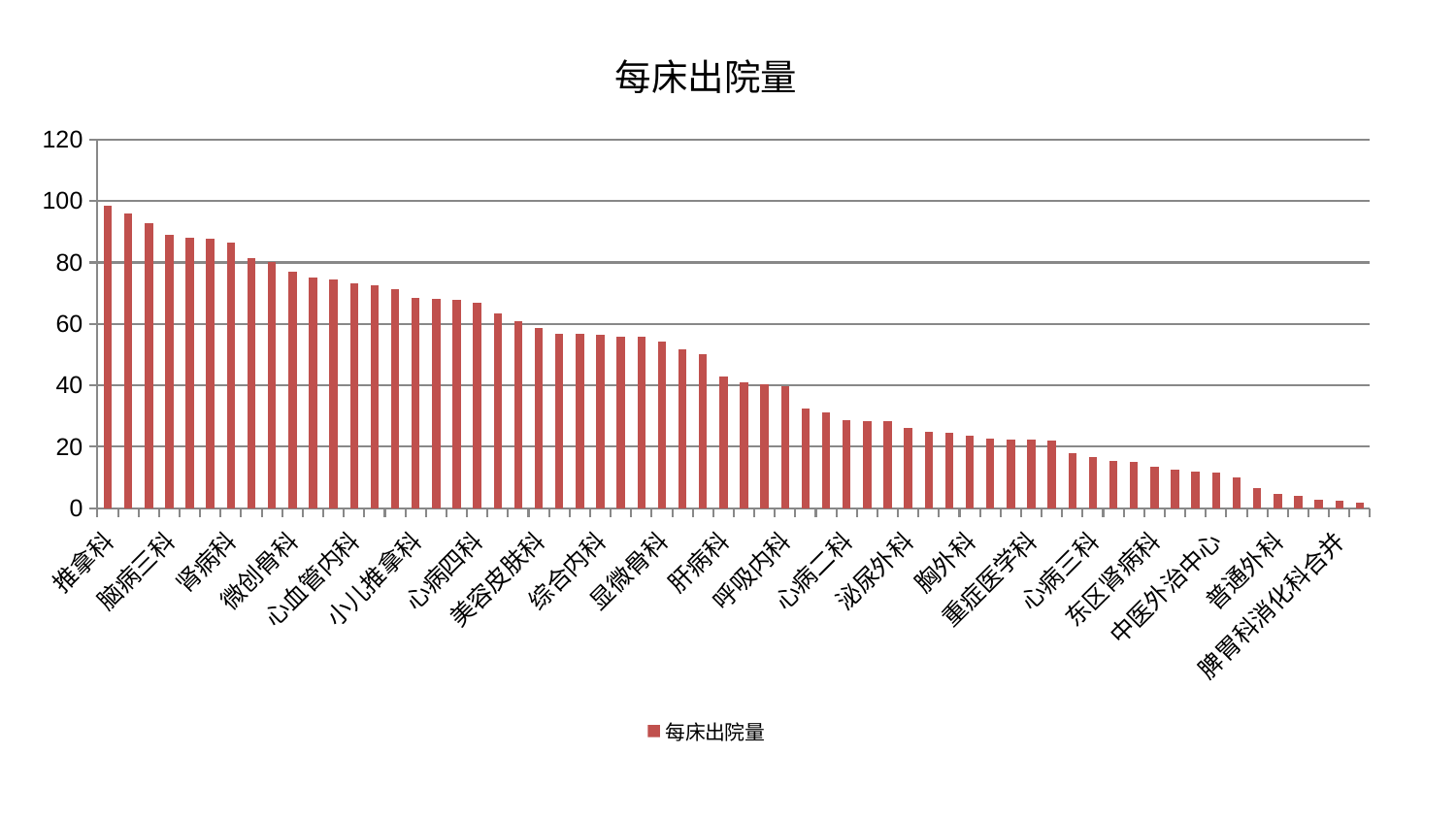

### Chart: 每床出院量

| Category | 每床出院量 |
|---|---|
| 推拿科 | 98.62583714200075 |
| 皮肤科 | 96.05992345728205 |
| 心病一科 | 92.80984766977862 |
| 脑病三科 | 89.07644280892085 |
| 脑病二科 | 88.09622281111058 |
| 针灸科 | 87.67928884109818 |
| 肾病科 | 86.39582400276014 |
| 男科 | 81.4979416015138 |
| 妇科 | 80.30596390385693 |
| 微创骨科 | 76.93333748267233 |
| 神经外科 | 75.12113386100985 |
| 创伤骨科 | 74.34235101276975 |
| 心血管内科 | 73.26539090480446 |
| 妇二科 | 72.56754457674852 |
| 眼科 | 71.295929939833 |
| 小儿推拿科 | 68.62403053693862 |
| 消化内科 | 68.05322839139085 |
| 关节骨科 | 67.92578524272388 |
| 心病四科 | 66.98865648695171 |
| 乳腺甲状腺外科 | 63.4529440994918 |
| 运动损伤骨科 | 60.872218954129686 |
| 美容皮肤科 | 58.5931731081299 |
| 西区重症医学科 | 56.93837875284808 |
| 肛肠科 | 56.85907033138611 |
| 综合内科 | 56.54141019151049 |
| 脊柱骨科 | 55.848672448940476 |
| 血液科 | 55.721909339253074 |
| 显微骨科 | 54.32754756442195 |
| 康复科 | 51.69041112464994 |
| 骨科 | 50.089964368460386 |
| 肝病科 | 42.77426029591873 |
| 神经内科 | 40.84671642288767 |
| 风湿病科 | 40.23629780805778 |
| 呼吸内科 | 39.721312147159594 |
| 东区重症医学科 | 32.378799970737916 |
| 小儿骨科 | 31.135906659980538 |
| 心病二科 | 28.63231802971451 |
| 老年医学科 | 28.4905167862866 |
| 肿瘤内科 | 28.446720113368485 |
| 泌尿外科 | 26.137343641441134 |
| 肝胆外科 | 24.742798518953137 |
| 脾胃病科 | 24.48972762321784 |
| 胸外科 | 23.703550344180147 |
| 妇科妇二科合并 | 22.714632837408356 |
| 口腔科 | 22.463793847400538 |
| 重症医学科 | 22.248553961100615 |
| 儿科 | 22.018178559031497 |
| 耳鼻喉科 | 17.923202169652484 |
| 心病三科 | 16.602643685945708 |
| 治未病中心 | 15.453889174024681 |
| 医院 | 14.963761912091499 |
| 东区肾病科 | 13.566255116466097 |
| 内分泌科 | 12.593739155799355 |
| 产科 | 11.92615006442692 |
| 中医外治中心 | 11.731010753784666 |
| 中医经典科 | 10.00059201118848 |
| 脑病一科 | 6.594829243572864 |
| 普通外科 | 4.555088237973459 |
| 肾脏内科 | 4.044273786717345 |
| 身心医学科 | 2.8497989121795797 |
| 脾胃科消化科合并 | 2.402178710450298 |
| 周围血管科 | 1.899215444754887 |
186